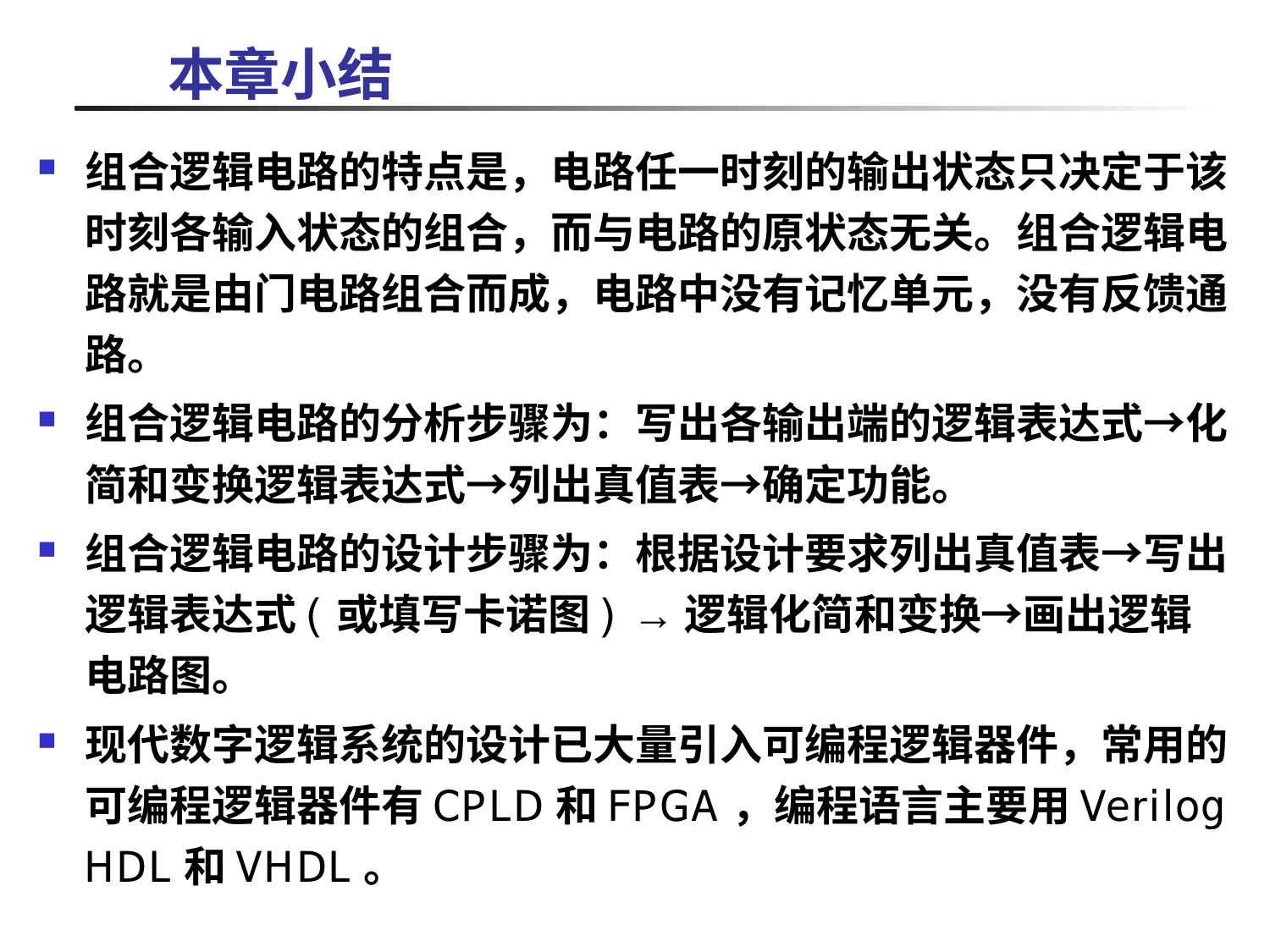

# 本章小结
组合逻辑电路的特点是，电路任一时刻的输出状态只决定于该时刻各输入状态的组合，而与电路的原状态无关。组合逻辑电路就是由门电路组合而成，电路中没有记忆单元，没有反馈通路。
组合逻辑电路的分析步骤为：写出各输出端的逻辑表达式→化简和变换逻辑表达式→列出真值表→确定功能。
组合逻辑电路的设计步骤为：根据设计要求列出真值表→写出逻辑表达式(或填写卡诺图) →逻辑化简和变换→画出逻辑电路图。
现代数字逻辑系统的设计已大量引入可编程逻辑器件，常用的可编程逻辑器件有CPLD和FPGA，编程语言主要用Verilog HDL和VHDL。